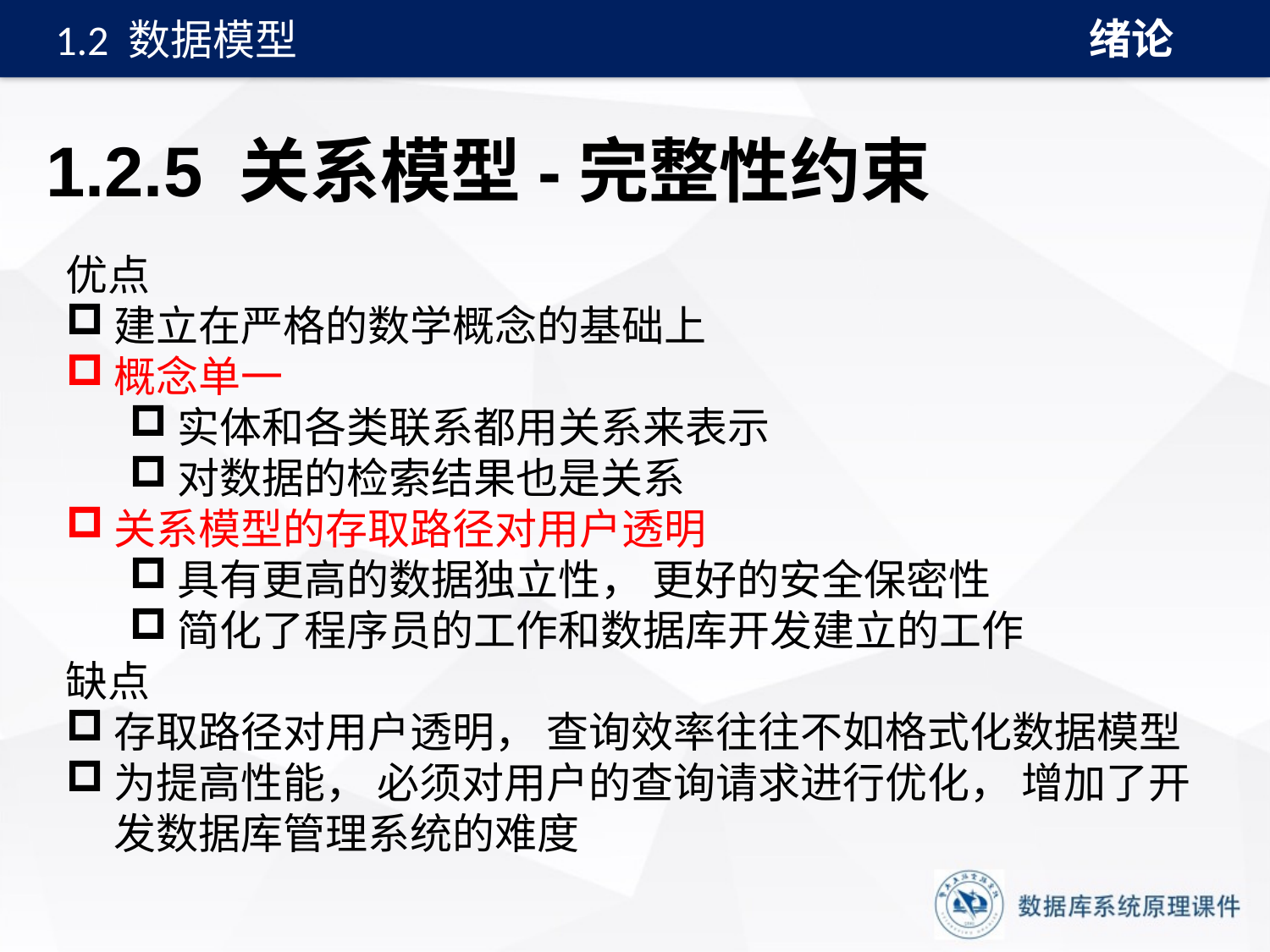

绪论
1.2 数据模型
# 1.2.5 关系模型-完整性约束
优点
建立在严格的数学概念的基础上
概念单一
实体和各类联系都用关系来表示
对数据的检索结果也是关系
关系模型的存取路径对用户透明
具有更高的数据独立性， 更好的安全保密性
简化了程序员的工作和数据库开发建立的工作
缺点
存取路径对用户透明， 查询效率往往不如格式化数据模型
为提高性能， 必须对用户的查询请求进行优化， 增加了开发数据库管理系统的难度